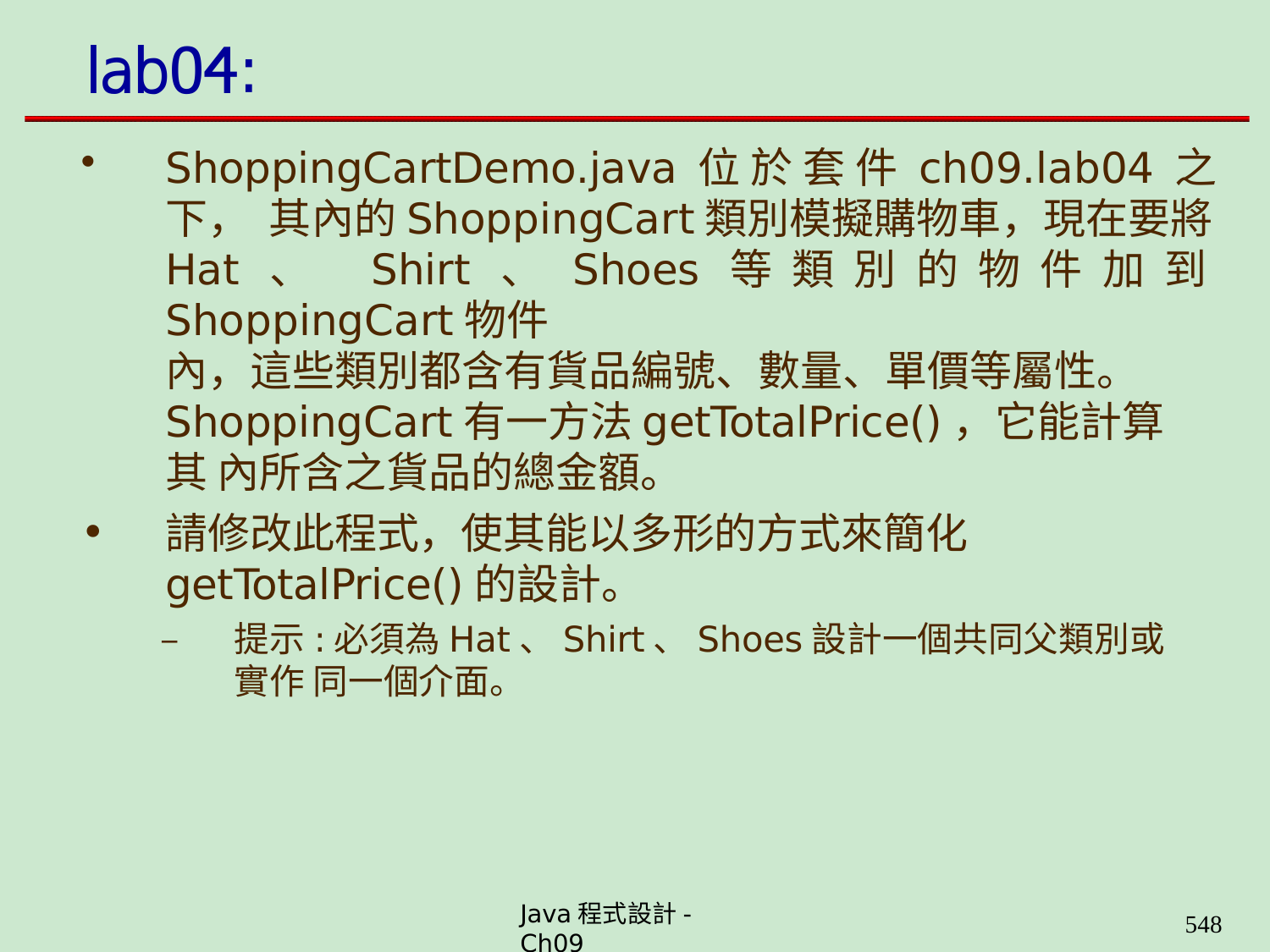

# lab04:
ShoppingCartDemo.java位於套件ch09.lab04之下，  其內的ShoppingCart類別模擬購物車，現在要將Hat、 Shirt、Shoes等類別的物件加到ShoppingCart物件
內，這些類別都含有貨品編號、數量、單價等屬性。
ShoppingCart有一方法getTotalPrice()，它能計算其 內所含之貨品的總金額。
請修改此程式，使其能以多形的方式來簡化
getTotalPrice()的設計。
–	提示:必須為Hat、Shirt、Shoes設計一個共同父類別或實作 同一個介面。
Java程式設計-Ch09
548